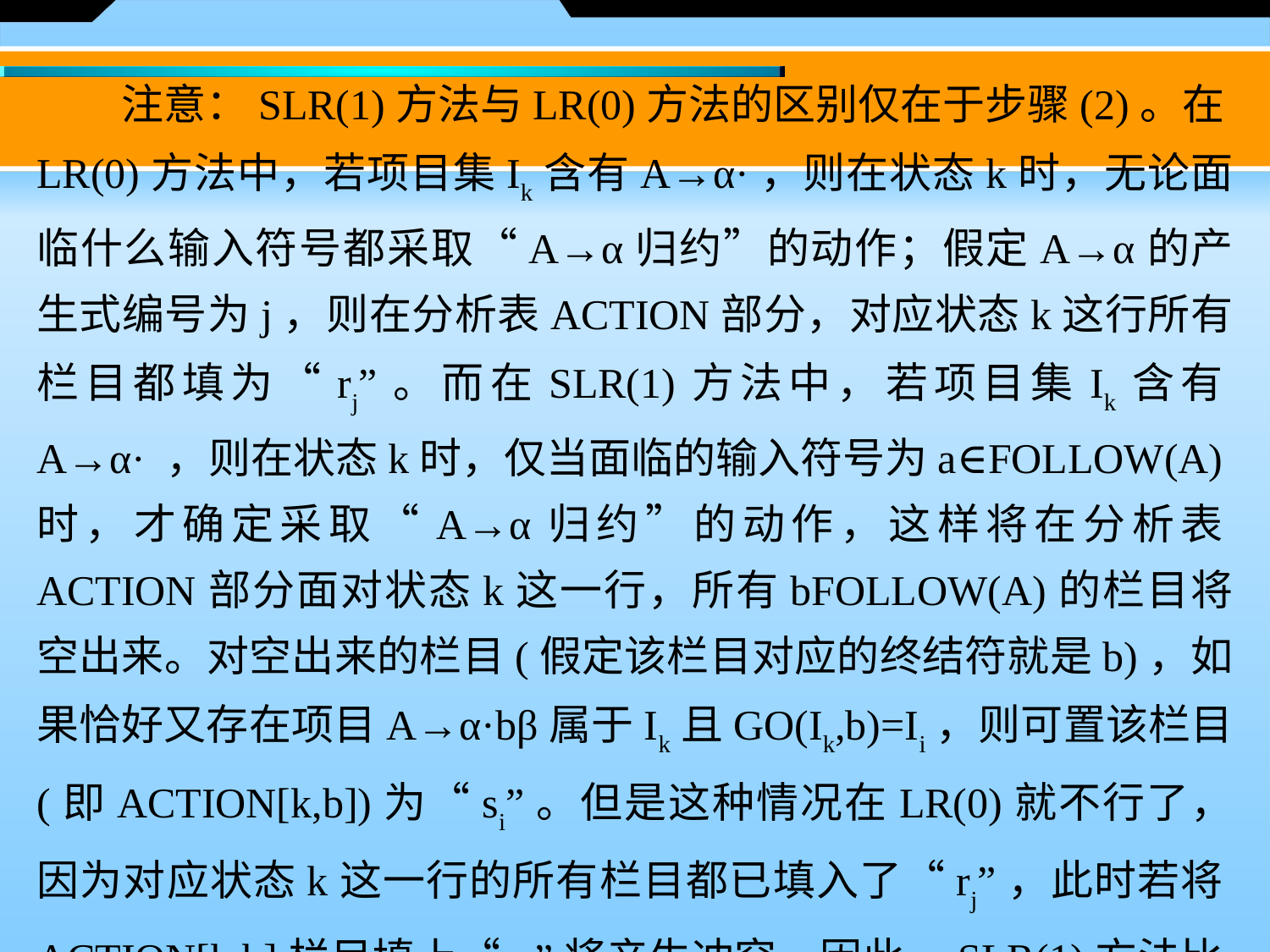

注意：SLR(1)方法与LR(0)方法的区别仅在于步骤(2)。在LR(0)方法中，若项目集Ik含有A→α·，则在状态k时，无论面临什么输入符号都采取“A→α归约”的动作；假定A→α的产生式编号为j，则在分析表ACTION部分，对应状态k这行所有栏目都填为“rj”。而在SLR(1)方法中，若项目集Ik含有A→α· ，则在状态k时，仅当面临的输入符号为a∈FOLLOW(A)时，才确定采取“A→α归约”的动作，这样将在分析表ACTION部分面对状态k这一行，所有bFOLLOW(A)的栏目将空出来。对空出来的栏目(假定该栏目对应的终结符就是b)，如果恰好又存在项目A→α·bβ属于Ik且GO(Ik,b)=Ii，则可置该栏目 (即ACTION[k,b])为“si”。但是这种情况在LR(0)就不行了，因为对应状态k这一行的所有栏目都已填入了“rj”，此时若将ACTION[k,b]栏目填上“si”将产生冲突。因此，SLR(1)方法比LR(0)优越，它可以解决更多的冲突。